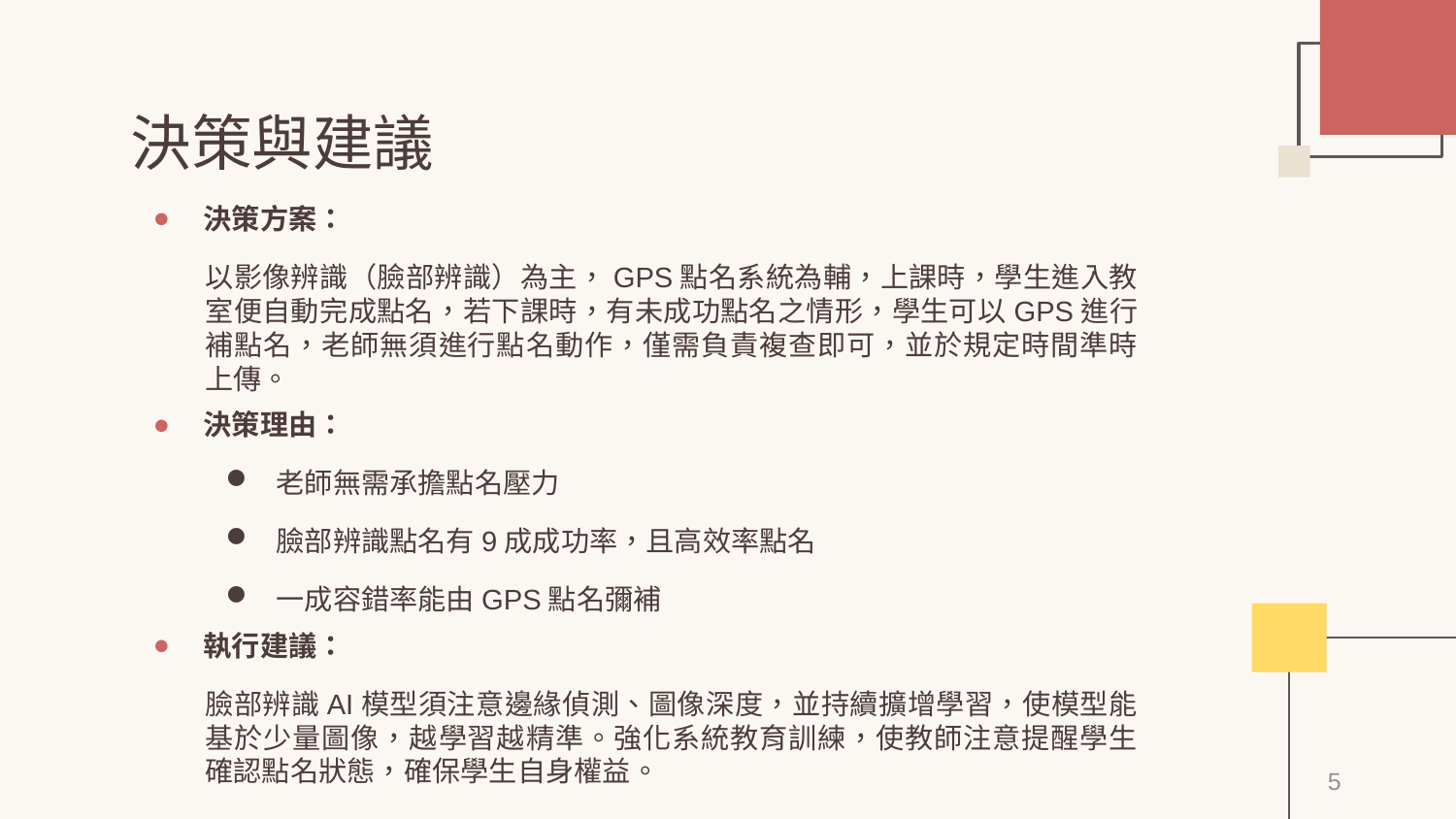

# 決策與建議
決策方案：
以影像辨識（臉部辨識）為主，GPS點名系統為輔，上課時，學生進入教室便自動完成點名，若下課時，有未成功點名之情形，學生可以GPS進行補點名，老師無須進行點名動作，僅需負責複查即可，並於規定時間準時上傳。
決策理由：
老師無需承擔點名壓力
臉部辨識點名有9成成功率，且高效率點名
一成容錯率能由GPS點名彌補
執行建議：
臉部辨識AI模型須注意邊緣偵測、圖像深度，並持續擴增學習，使模型能基於少量圖像，越學習越精準。強化系統教育訓練，使教師注意提醒學生確認點名狀態，確保學生自身權益。
5